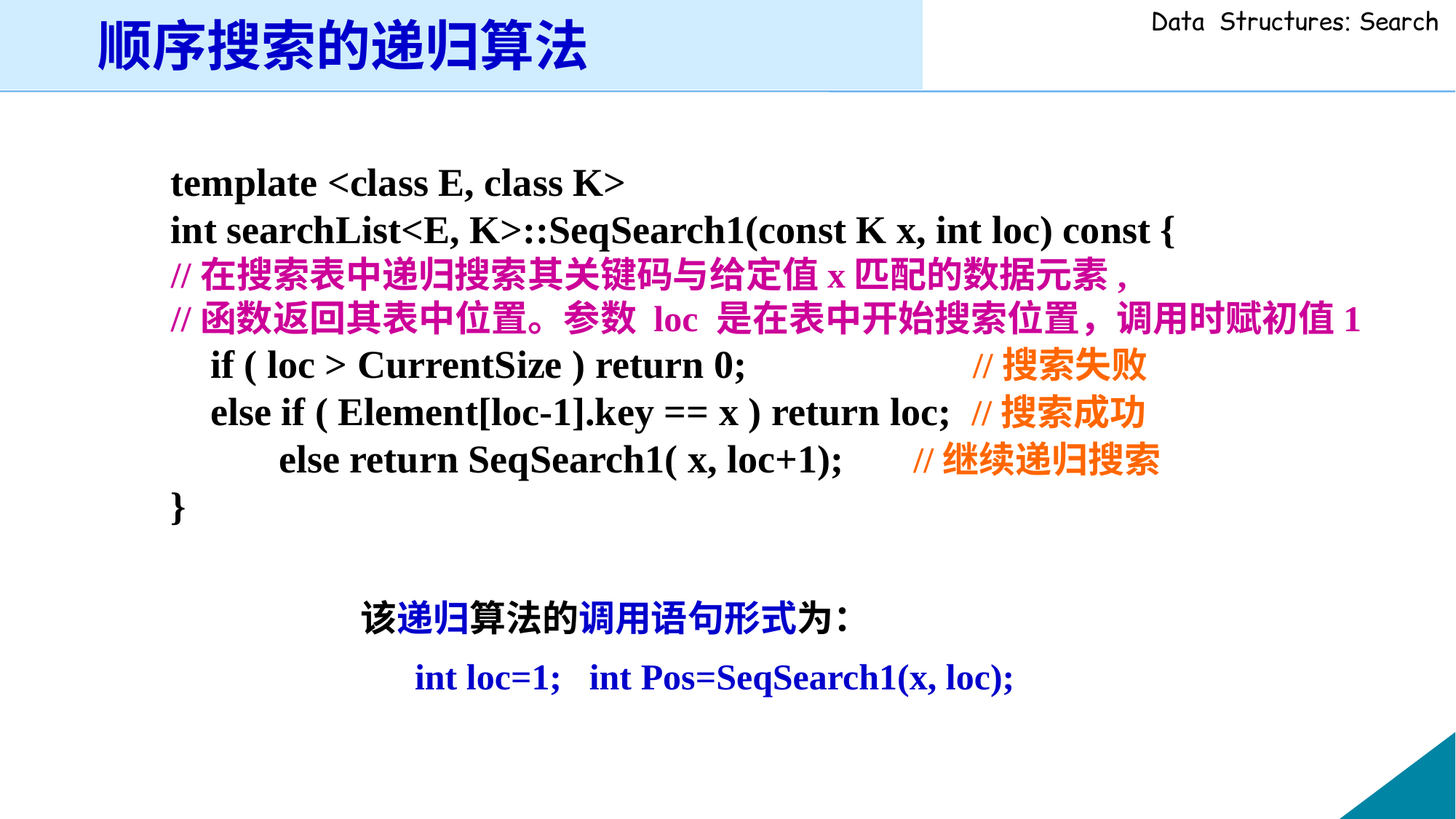

顺序搜索的递归算法
template <class E, class K>
int searchList<E, K>::SeqSearch1(const K x, int loc) const {
//在搜索表中递归搜索其关键码与给定值x匹配的数据元素,
//函数返回其表中位置。参数 loc 是在表中开始搜索位置，调用时赋初值1
    if ( loc > CurrentSize ) return 0;                       //搜索失败
    else if ( Element[loc-1].key == x ) return loc;  //搜索成功
           else return SeqSearch1( x, loc+1);       //继续递归搜索
}
该递归算法的调用语句形式为：

      int loc=1;   int Pos=SeqSearch1(x, loc);